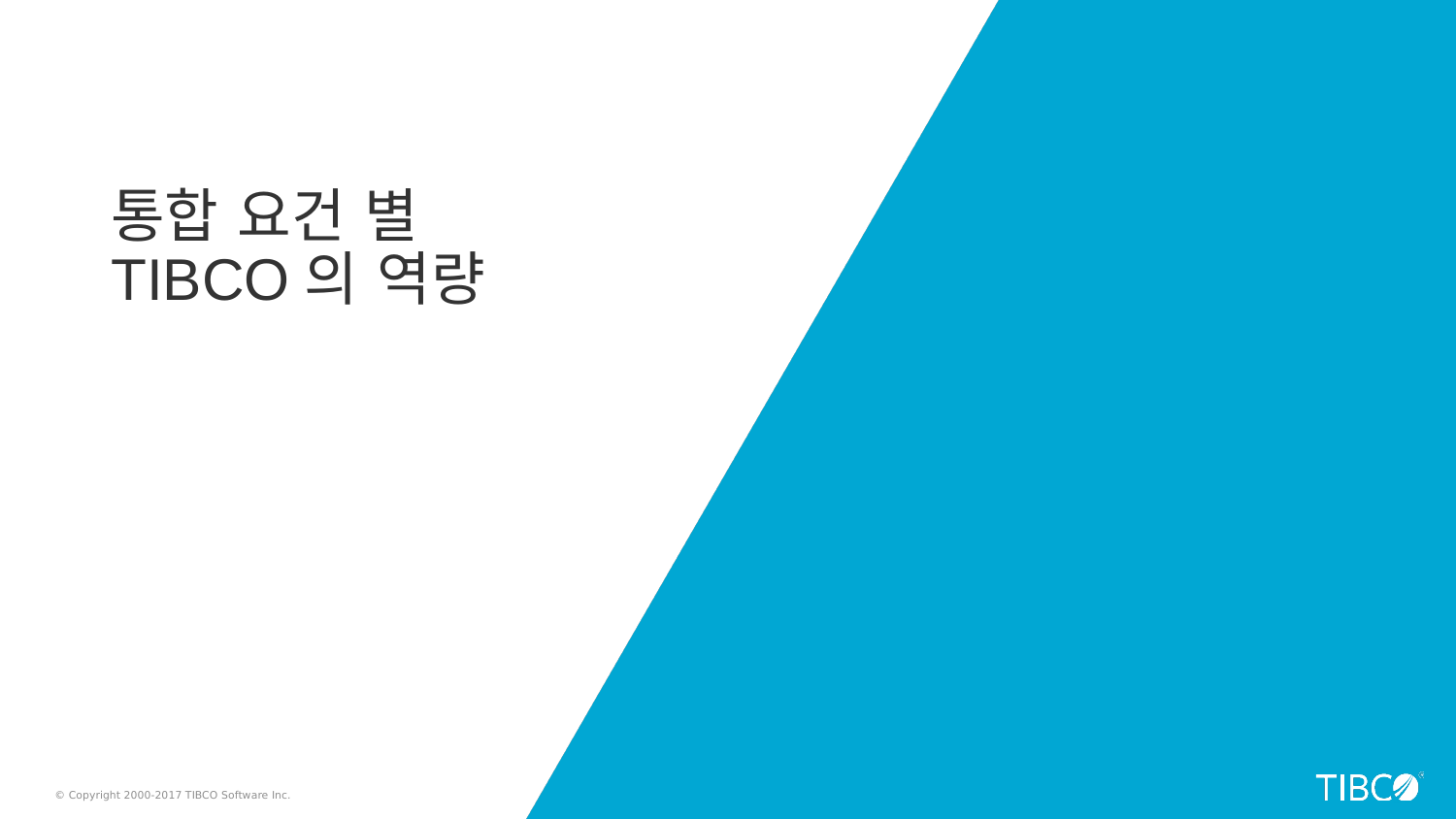

# 통합 요건 별 TIBCO의 역량
© Copyright 2000-2017 TIBCO Software Inc.